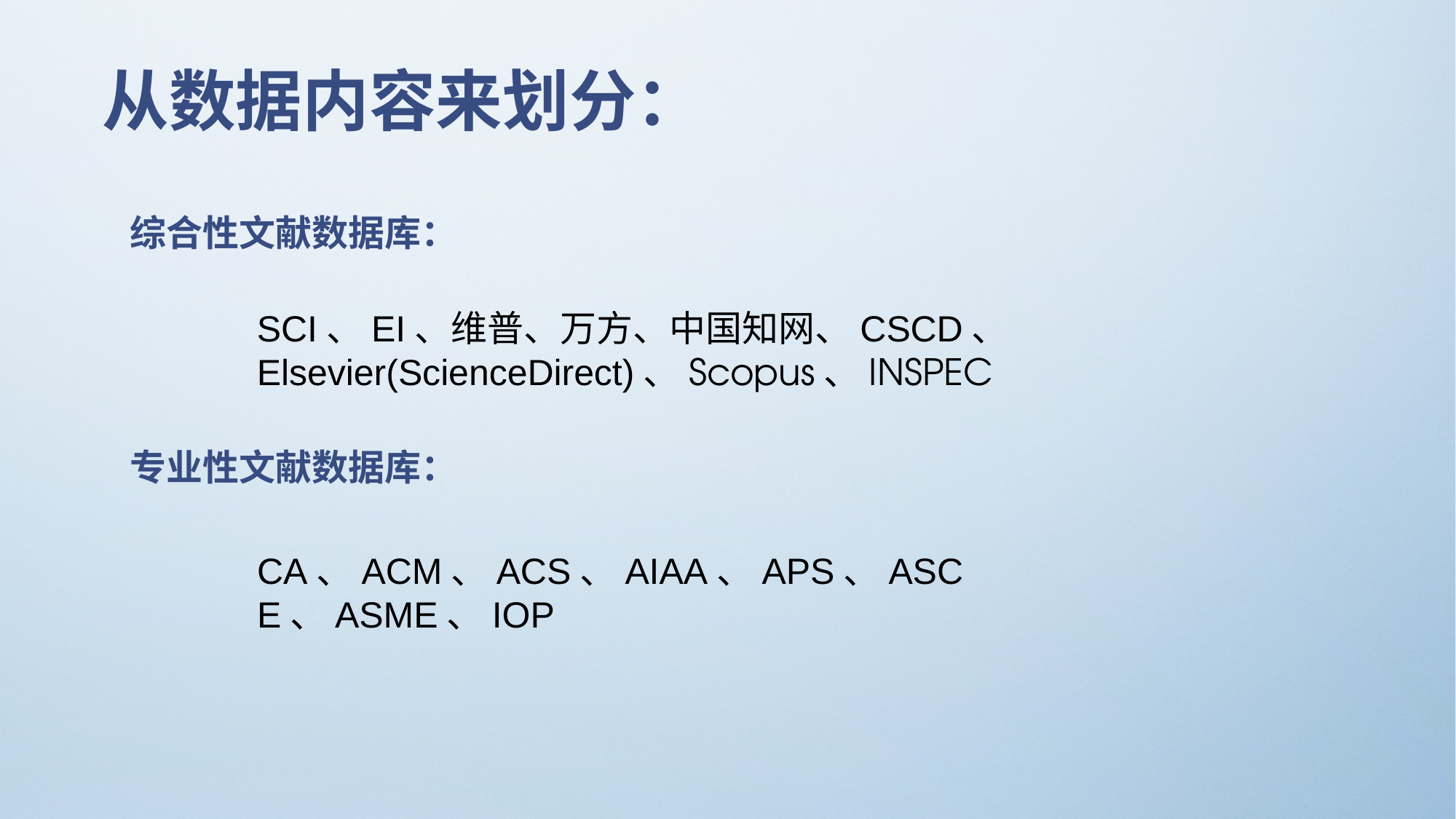

从数据内容来划分：
综合性文献数据库：
SCI、EI、维普、万方、中国知网、CSCD、
Elsevier(ScienceDirect)、Scopus、INSPEC
专业性文献数据库：
CA、ACM、ACS、AIAA、APS、ASCE、ASME、IOP